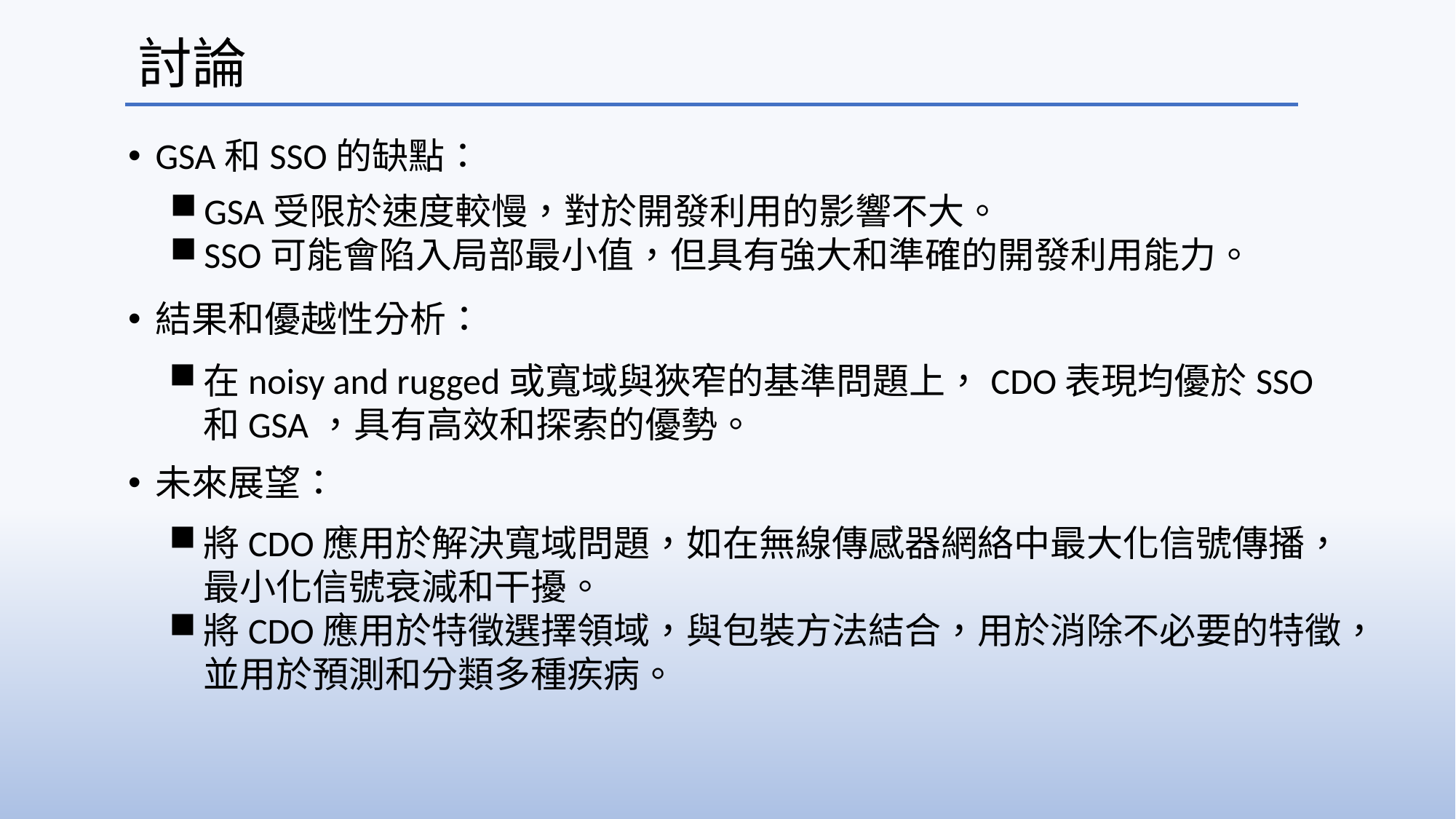

# 討論
GSA和SSO的缺點：

結果和優越性分析：

未來展望：
GSA受限於速度較慢，對於開發利用的影響不大。
SSO可能會陷入局部最小值，但具有強大和準確的開發利用能力。

在noisy and rugged或寬域與狹窄的基準問題上，CDO表現均優於SSO和GSA，具有高效和探索的優勢。
將CDO應用於解決寬域問題，如在無線傳感器網絡中最大化信號傳播，最小化信號衰減和干擾。
將CDO應用於特徵選擇領域，與包裝方法結合，用於消除不必要的特徵，並用於預測和分類多種疾病。